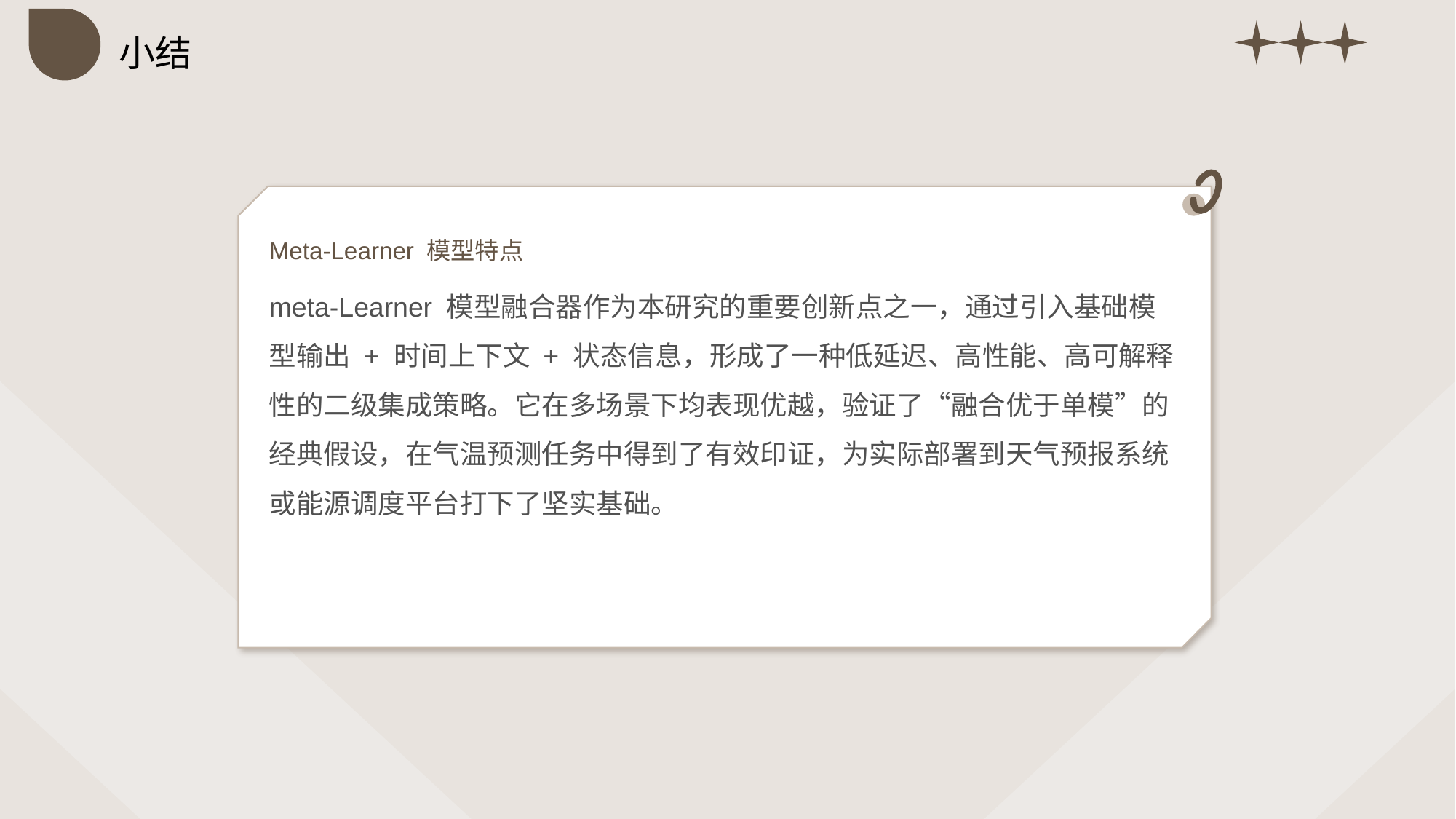

小结

Meta-Learner 模型特点
meta-Learner 模型融合器作为本研究的重要创新点之一，通过引入基础模型输出 + 时间上下文 + 状态信息，形成了一种低延迟、高性能、高可解释性的二级集成策略。它在多场景下均表现优越，验证了“融合优于单模”的经典假设，在气温预测任务中得到了有效印证，为实际部署到天气预报系统或能源调度平台打下了坚实基础。